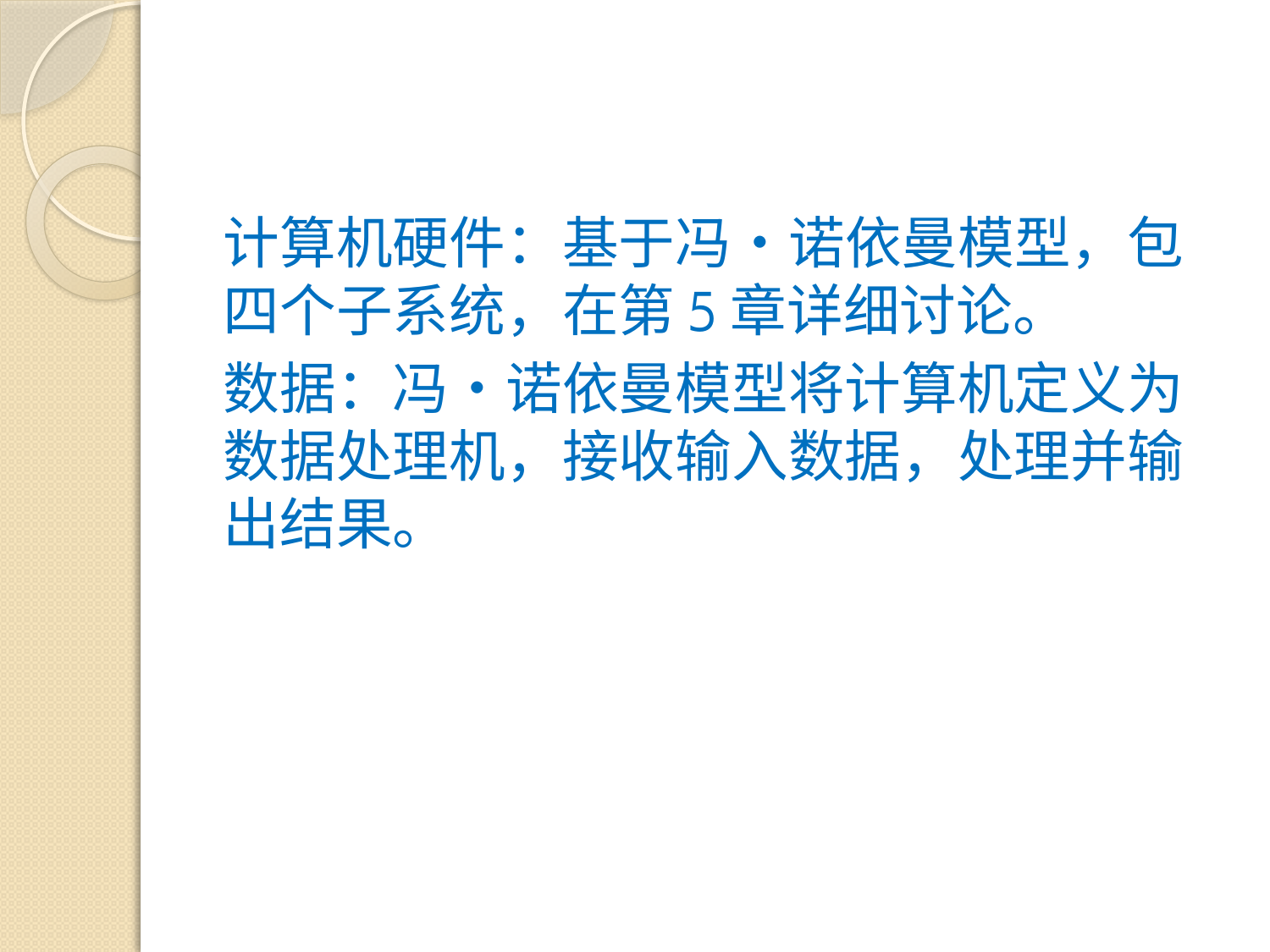

#
计算机硬件：基于冯•诺依曼模型，包四个子系统，在第5章详细讨论。
数据：冯•诺依曼模型将计算机定义为数据处理机，接收输入数据，处理并输出结果。